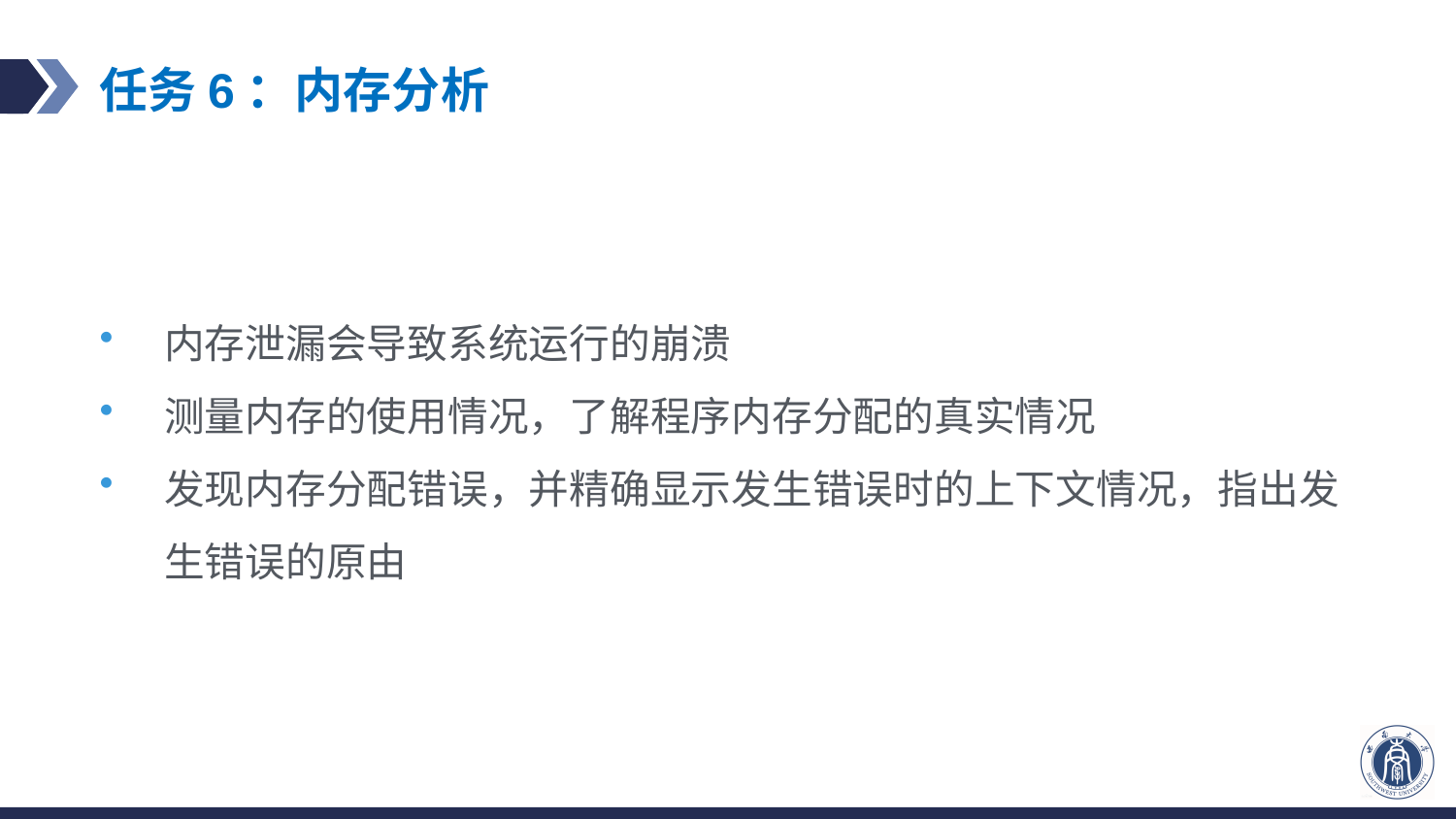

# 任务6：内存分析
内存泄漏会导致系统运行的崩溃
测量内存的使用情况，了解程序内存分配的真实情况
发现内存分配错误，并精确显示发生错误时的上下文情况，指出发生错误的原由